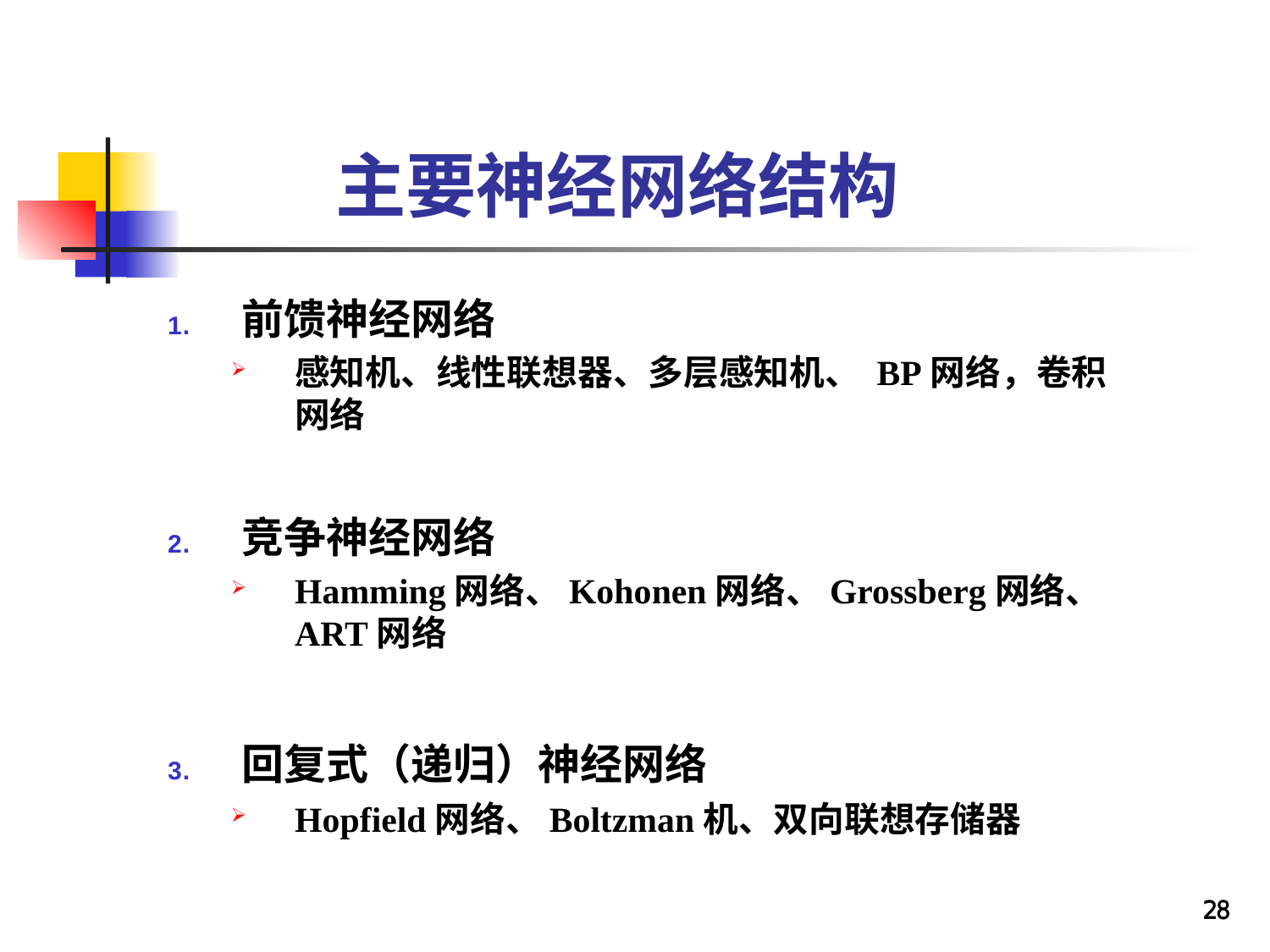

主要神经网络结构
前馈神经网络
感知机、线性联想器、多层感知机、 BP网络，卷积网络

竞争神经网络
Hamming网络、Kohonen网络、Grossberg网络、ART网络

回复式（递归）神经网络
Hopfield网络、Boltzman机、双向联想存储器
28
28